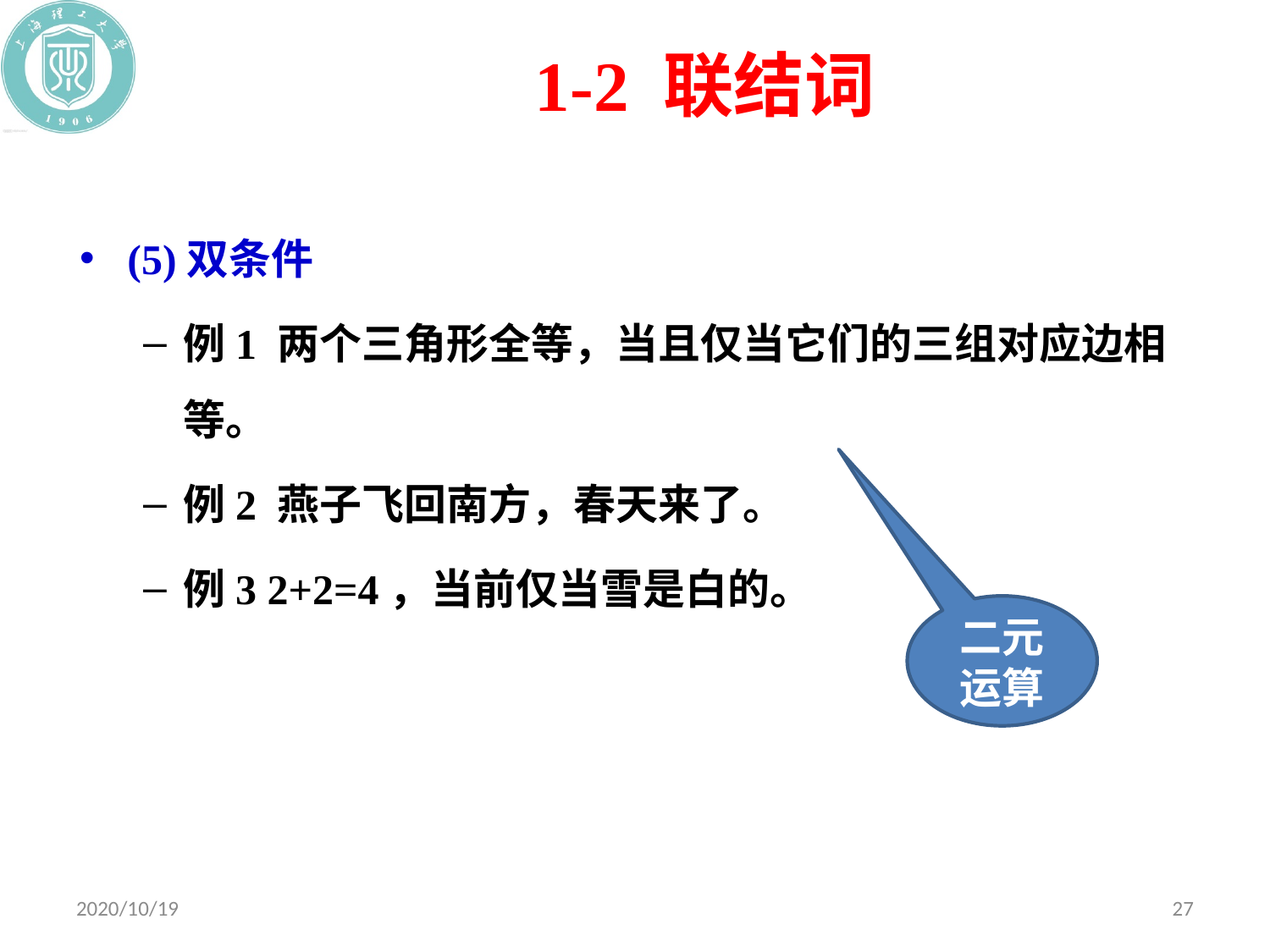

# 1-2 联结词
(5)双条件
例1 两个三角形全等，当且仅当它们的三组对应边相等。
例2 燕子飞回南方，春天来了。
例3 2+2=4，当前仅当雪是白的。
二元
运算
2020/10/19
27